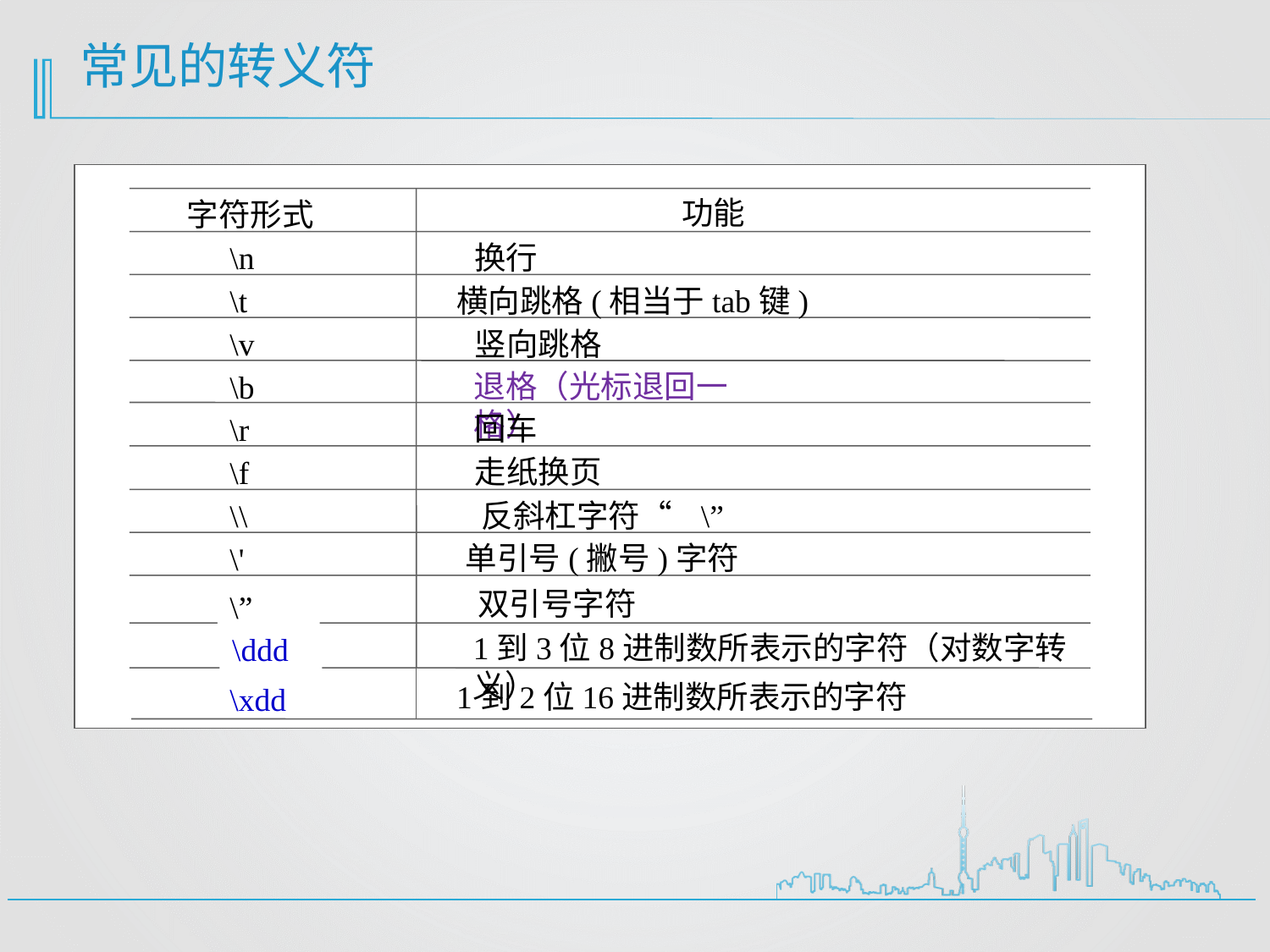

常见的转义符

功能

字符形式

\n
换行

\t
横向跳格(相当于tab键)

\v
竖向跳格

\b
退格（光标退回一格）

回车
\r
走纸换页

\f

\\
反斜杠字符“   \”

\'
单引号(撇号)字符

双引号字符
\”
1到3位8进制数所表示的字符（对数字转义）

\ddd

1到2位16进制数所表示的字符
\xdd